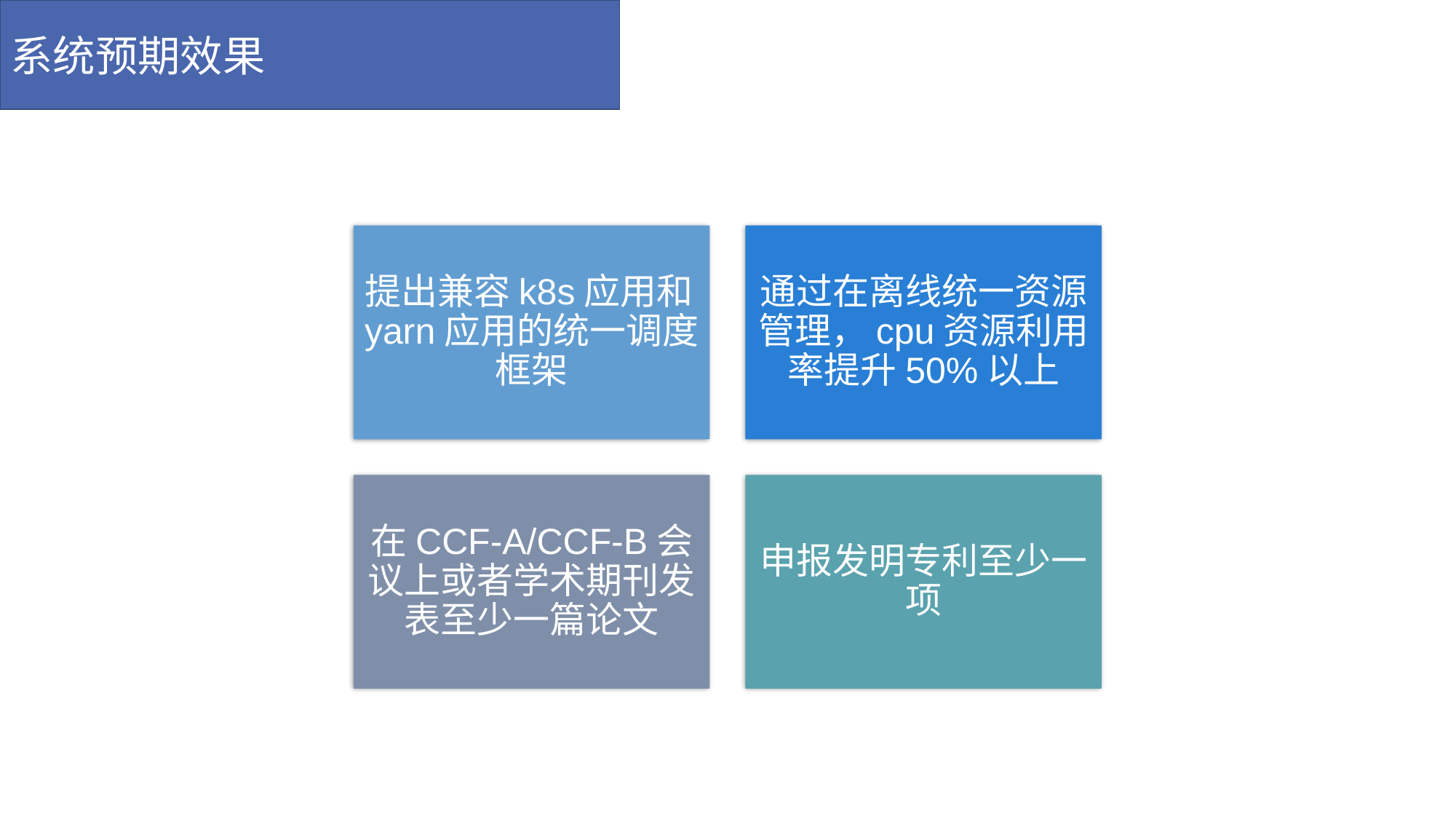

系统预期效果
提出兼容k8s应用和yarn应用的统一调度框架
通过在离线统一资源管理，cpu资源利用率提升50%以上
在CCF-A/CCF-B会议上或者学术期刊发表至少一篇论文
申报发明专利至少一项